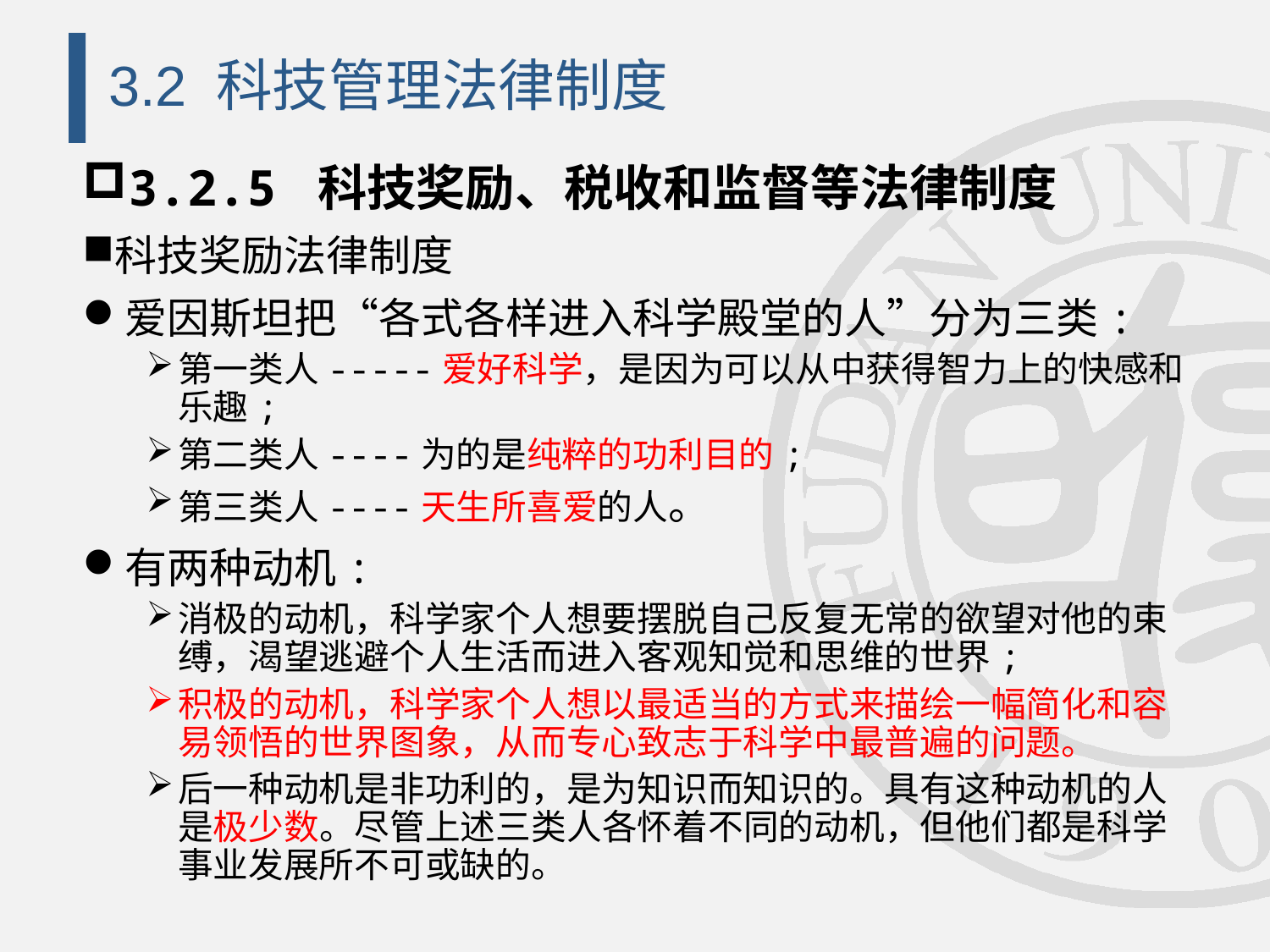

# 3.2 科技管理法律制度
3.2.5 科技奖励、税收和监督等法律制度
科技奖励法律制度
爱因斯坦把“各式各样进入科学殿堂的人”分为三类:
第一类人-----爱好科学，是因为可以从中获得智力上的快感和乐趣;
第二类人----为的是纯粹的功利目的;
第三类人----天生所喜爱的人。
有两种动机:
消极的动机，科学家个人想要摆脱自己反复无常的欲望对他的束缚，渴望逃避个人生活而进入客观知觉和思维的世界;
积极的动机，科学家个人想以最适当的方式来描绘一幅简化和容易领悟的世界图象，从而专心致志于科学中最普遍的问题。
后一种动机是非功利的，是为知识而知识的。具有这种动机的人是极少数。尽管上述三类人各怀着不同的动机，但他们都是科学事业发展所不可或缺的。